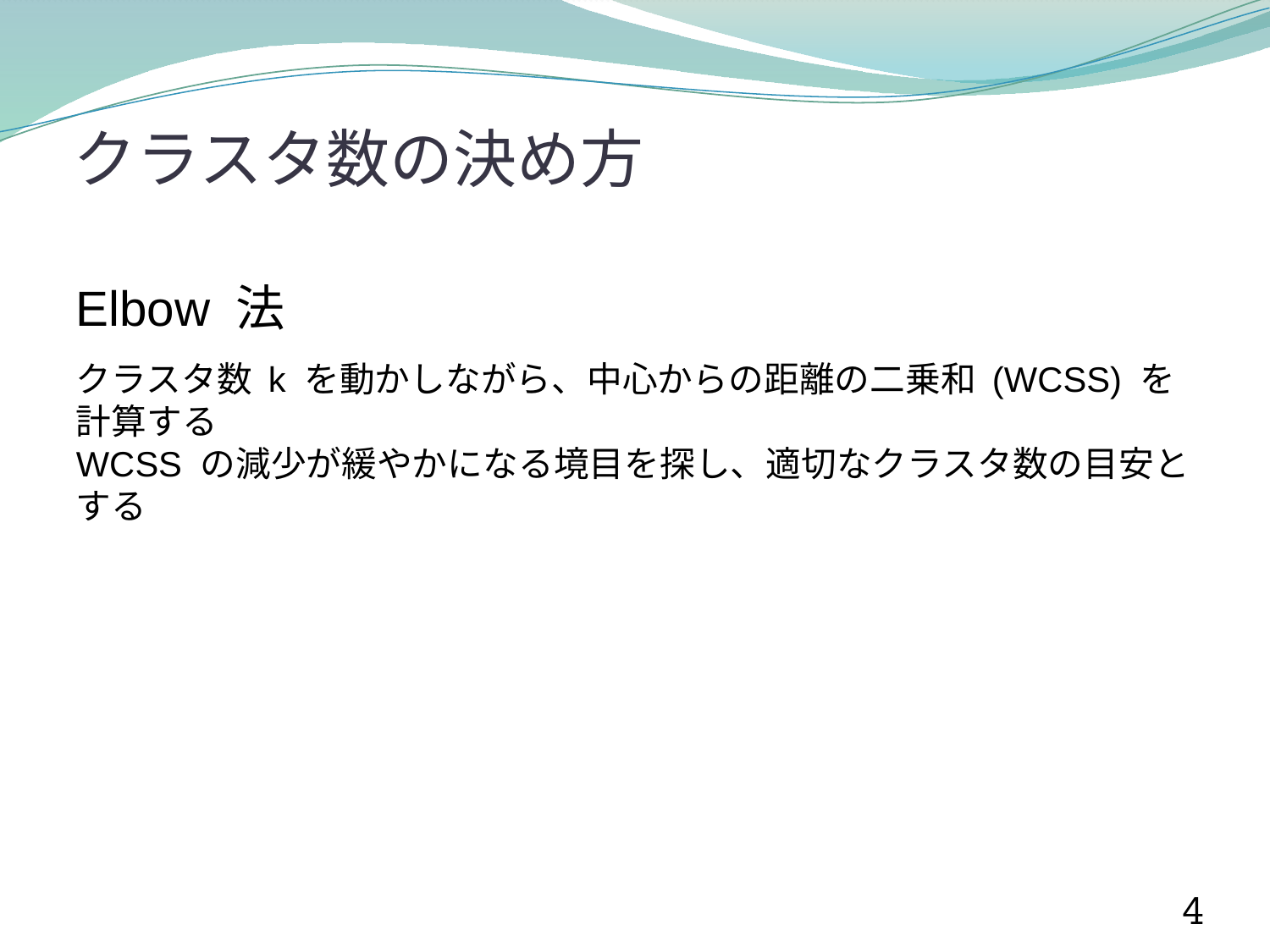

# クラスタ数の決め方
Elbow 法
クラスタ数 k を動かしながら、中心からの距離の二乗和 (WCSS) を計算する
WCSS の減少が緩やかになる境目を探し、適切なクラスタ数の目安とする
4